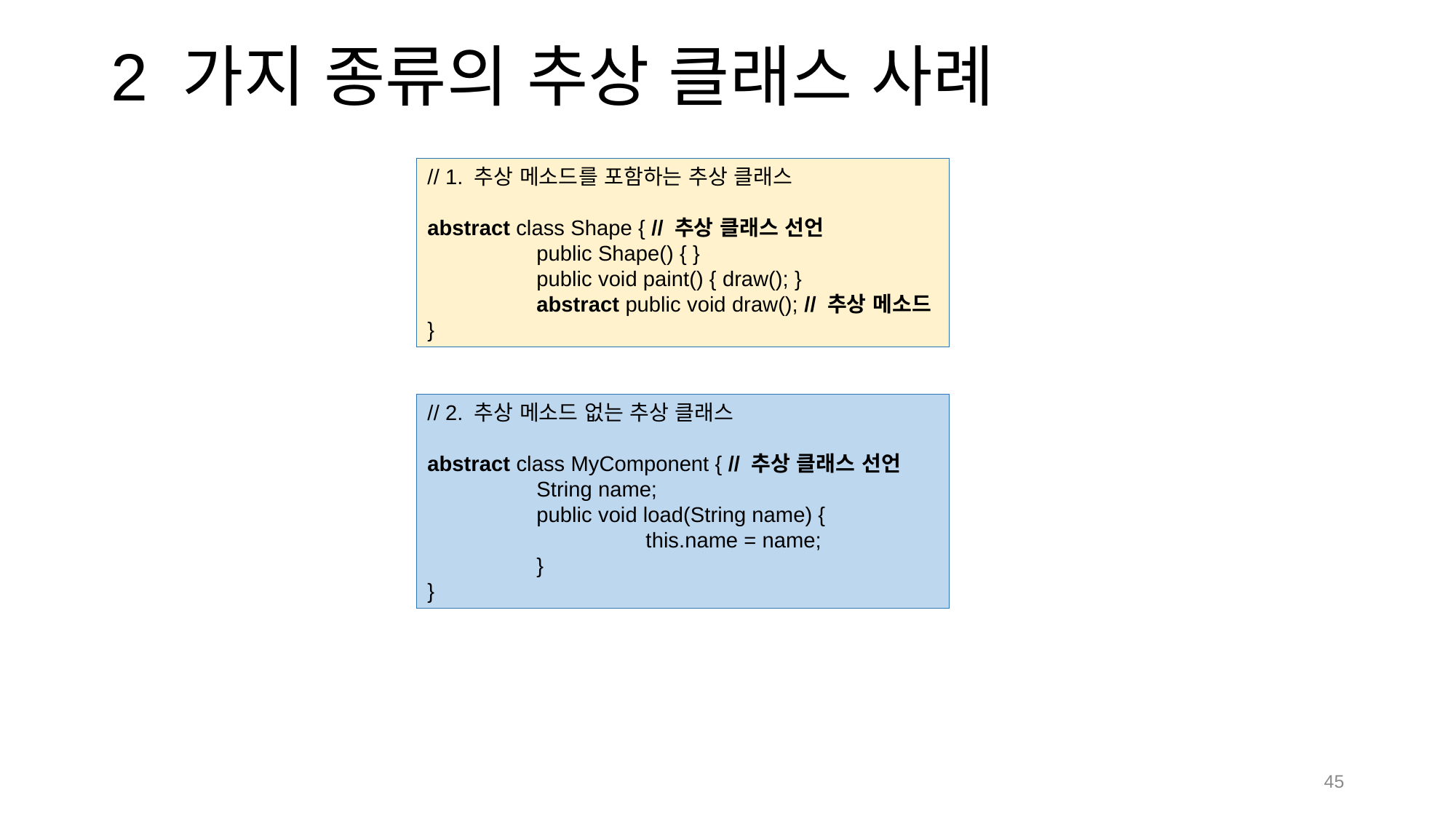

# 2 가지 종류의 추상 클래스 사례
// 1. 추상 메소드를 포함하는 추상 클래스

abstract class Shape { // 추상 클래스 선언
	public Shape() { }
	public void paint() { draw(); }
	abstract public void draw(); // 추상 메소드
}
// 2. 추상 메소드 없는 추상 클래스

abstract class MyComponent { // 추상 클래스 선언
	String name;
	public void load(String name) {
		this.name = name;
	}
}
45